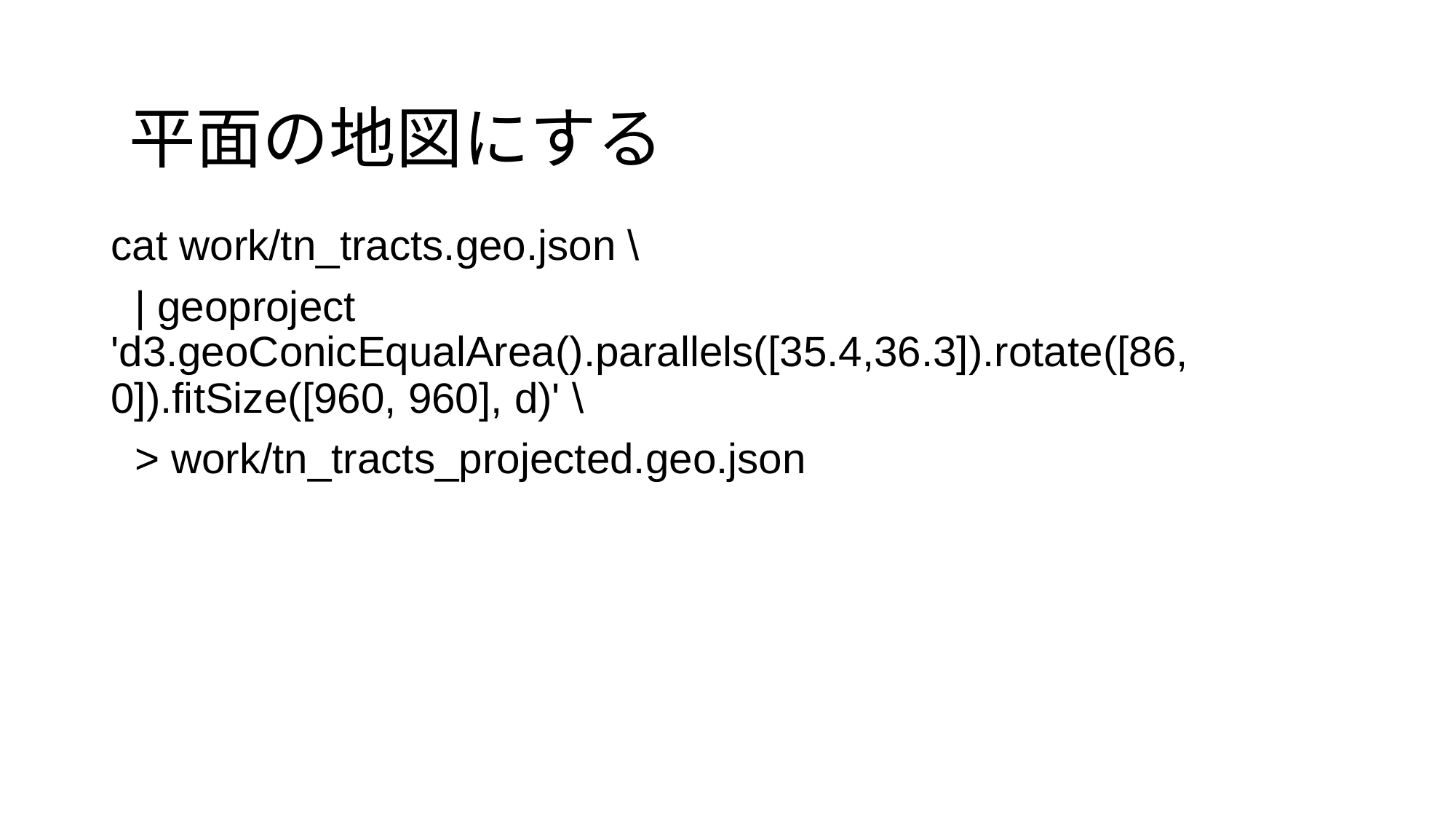

平面の地図にする
#
cat work/tn_tracts.geo.json \
  | geoproject 'd3.geoConicEqualArea().parallels([35.4,36.3]).rotate([86, 0]).fitSize([960, 960], d)' \
  > work/tn_tracts_projected.geo.json